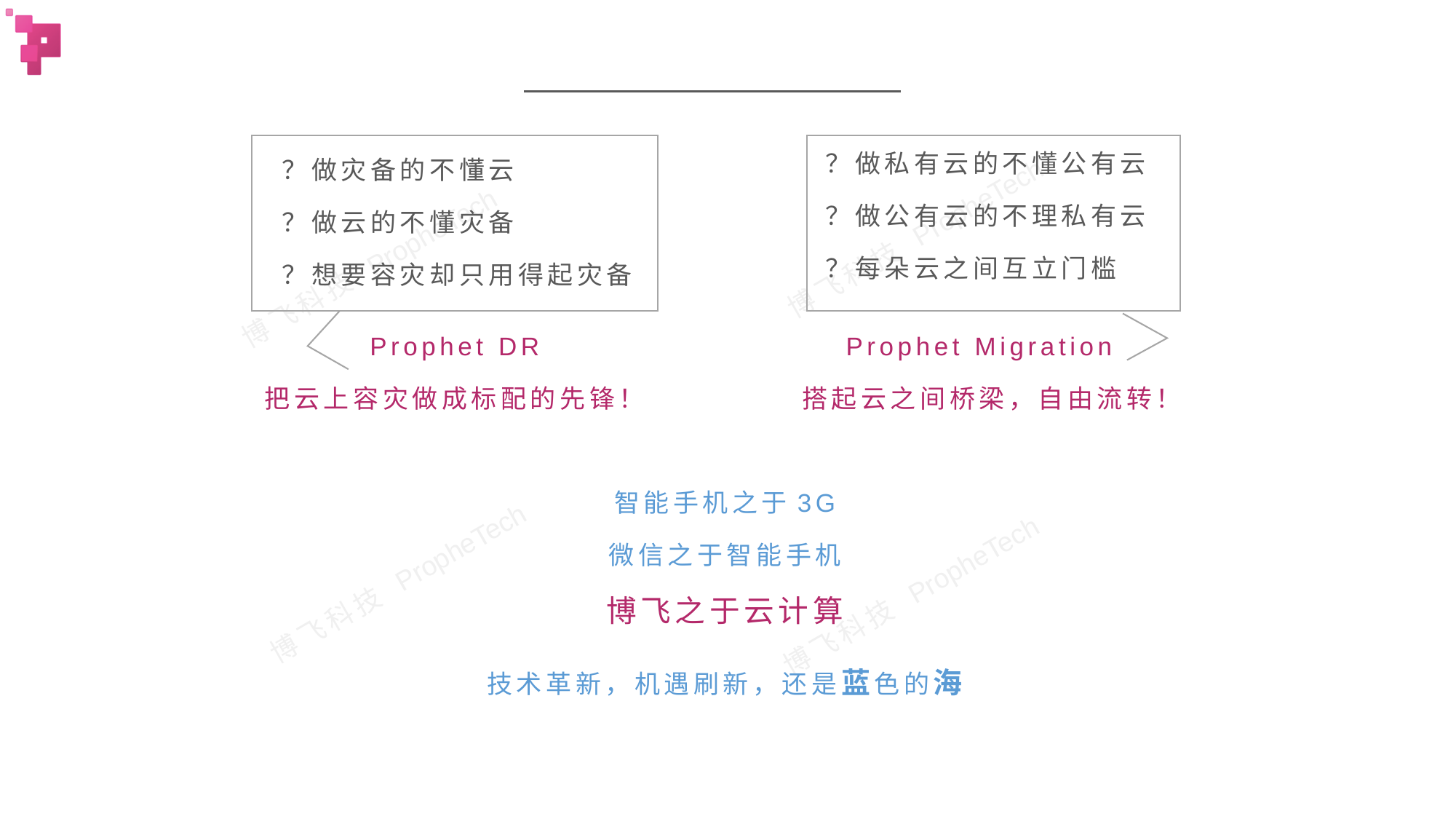

？做私有云的不懂公有云
？做公有云的不理私有云
？每朵云之间互立门槛
？做灾备的不懂云
？做云的不懂灾备
？想要容灾却只用得起灾备
Prophet DR
把云上容灾做成标配的先锋！
Prophet Migration
搭起云之间桥梁，自由流转！
智能手机之于3G
微信之于智能手机
博飞之于云计算
技术革新，机遇刷新，还是蓝色的海